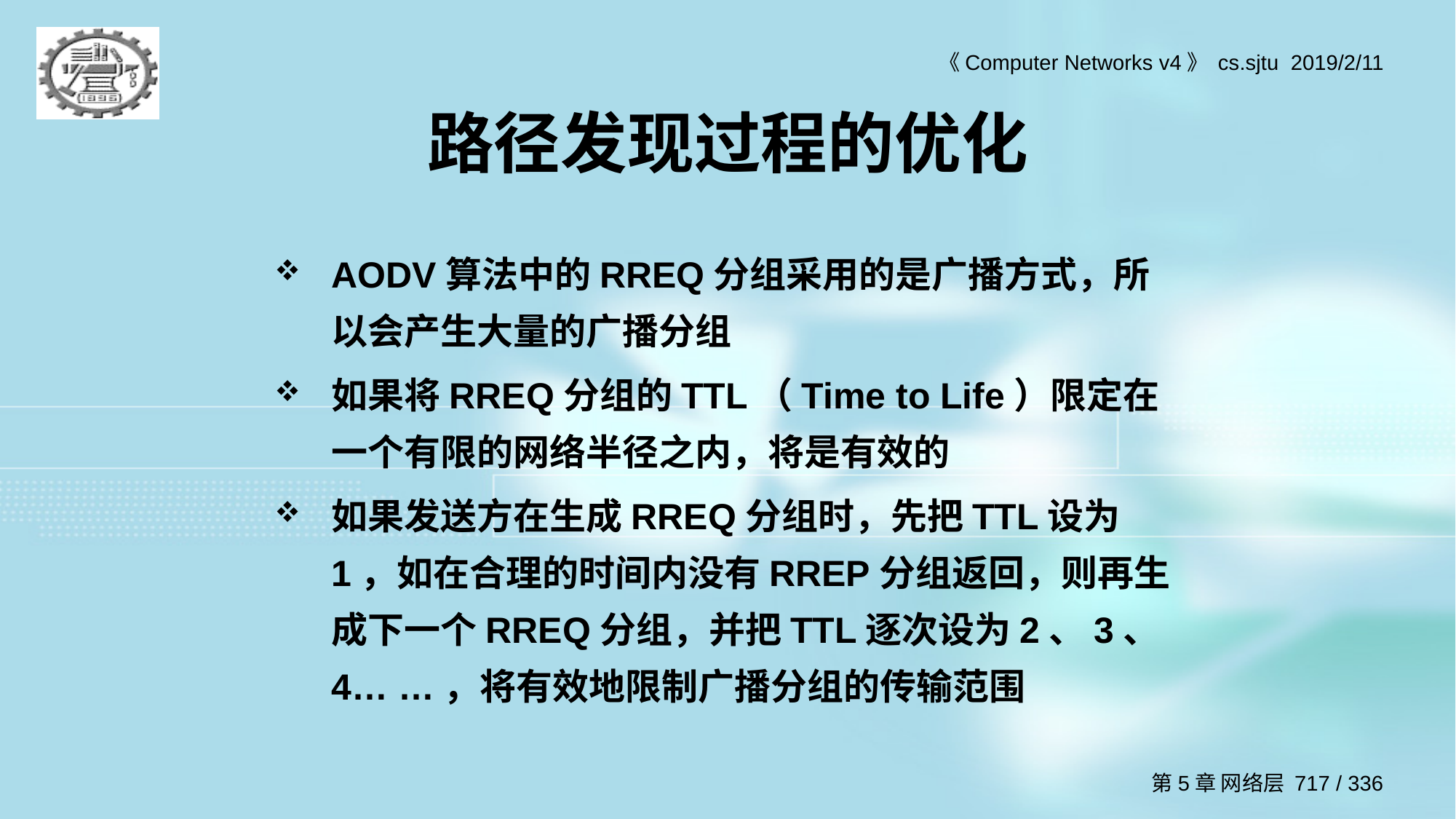

路径发现过程的优化
AODV算法中的RREQ分组采用的是广播方式，所以会产生大量的广播分组
如果将RREQ分组的TTL（Time to Life）限定在一个有限的网络半径之内，将是有效的
如果发送方在生成RREQ分组时，先把TTL设为1，如在合理的时间内没有RREP分组返回，则再生成下一个RREQ分组，并把TTL逐次设为2、3、4… …，将有效地限制广播分组的传输范围